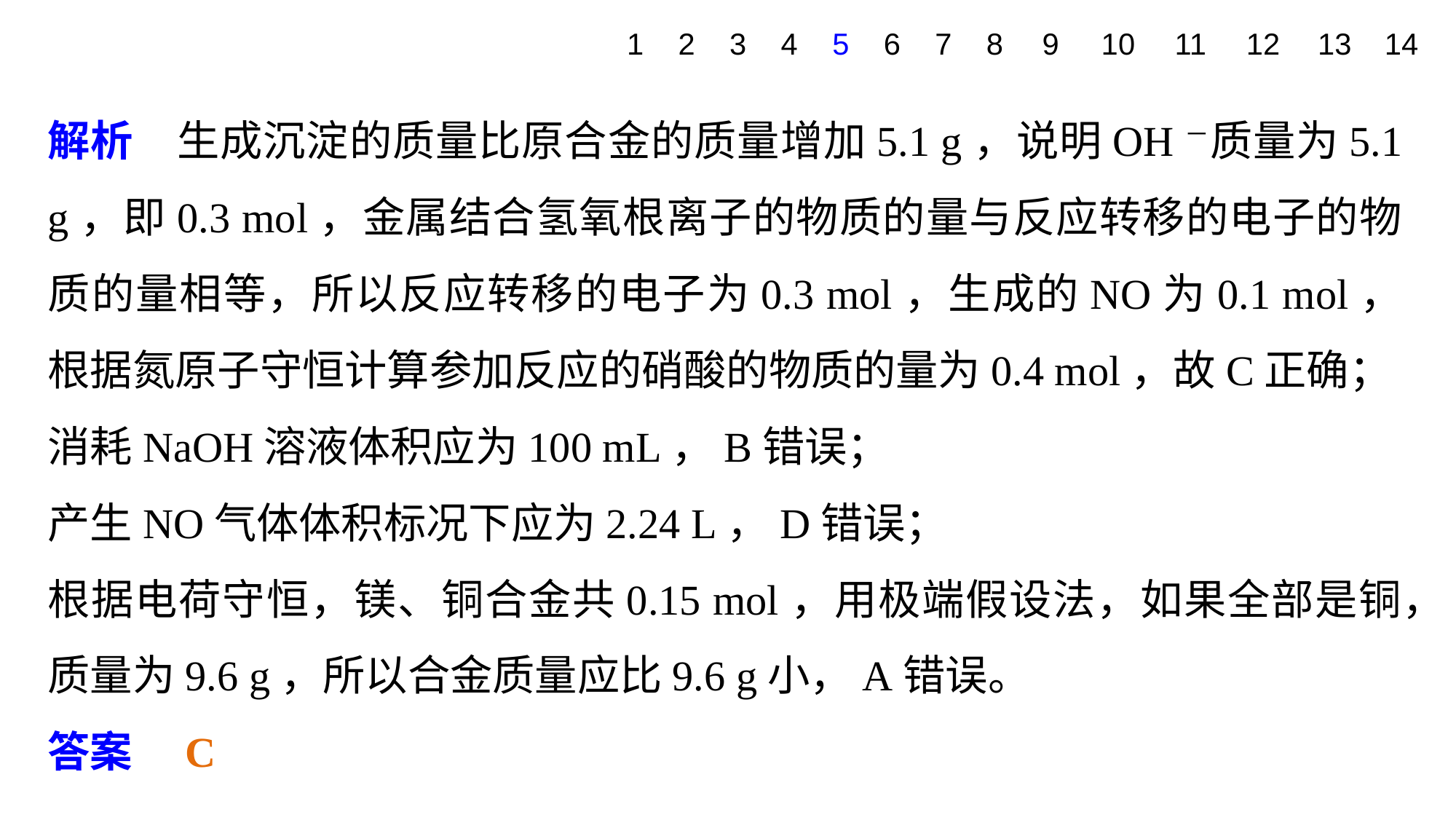

1
2
3
4
5
6
7
8
9
10
11
12
13
14
解析　生成沉淀的质量比原合金的质量增加5.1 g，说明OH－质量为5.1 g，即0.3 mol，金属结合氢氧根离子的物质的量与反应转移的电子的物质的量相等，所以反应转移的电子为0.3 mol，生成的NO为0.1 mol，根据氮原子守恒计算参加反应的硝酸的物质的量为0.4 mol，故C正确；
消耗NaOH溶液体积应为100 mL，B错误；
产生NO气体体积标况下应为2.24 L，D错误；
根据电荷守恒，镁、铜合金共0.15 mol，用极端假设法，如果全部是铜，质量为9.6 g，所以合金质量应比9.6 g小，A错误。
答案　C